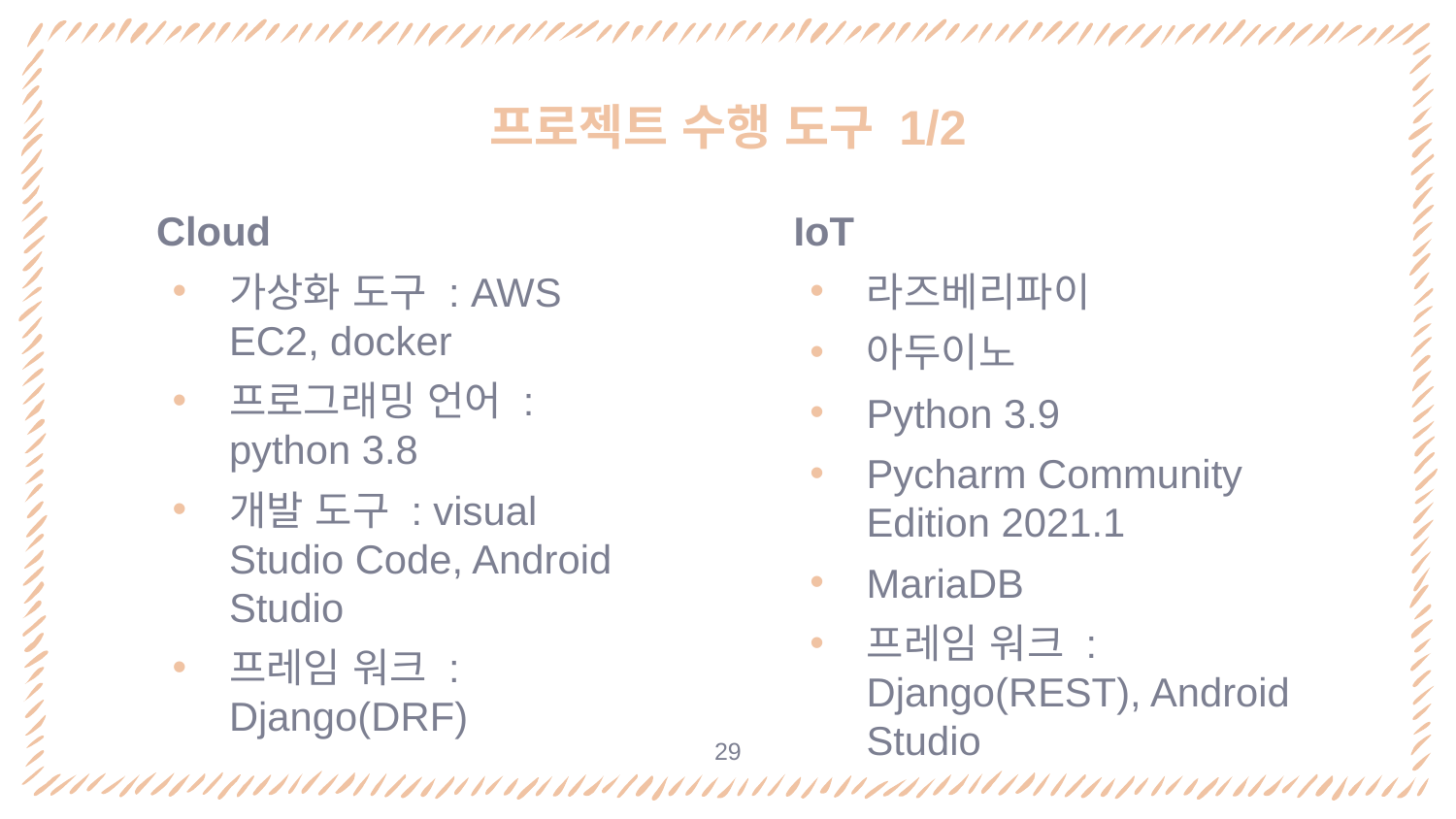

# 프로젝트 수행 도구 1/2
Cloud
가상화 도구 : AWS EC2, docker
프로그래밍 언어 : python 3.8
개발 도구 : visual Studio Code, Android Studio
프레임 워크 : Django(DRF)
IoT
라즈베리파이
아두이노
Python 3.9
Pycharm Community Edition 2021.1
MariaDB
프레임 워크 : Django(REST), Android Studio
29